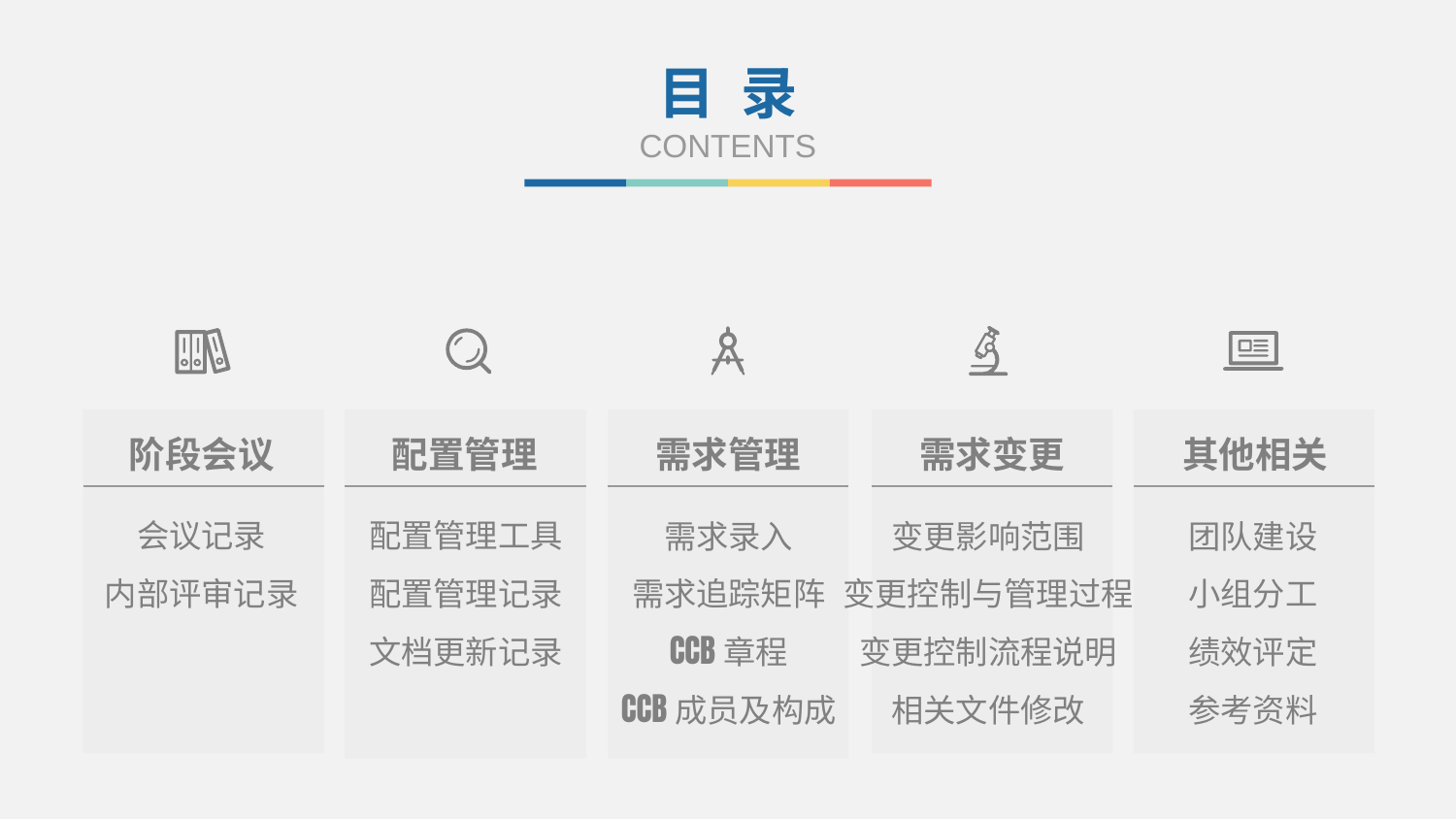

目  录
CONTENTS

阶段会议
配置管理
需求管理
需求变更
其他相关
会议记录
内部评审记录
配置管理工具
配置管理记录
文档更新记录
需求录入
需求追踪矩阵
CCB章程
CCB成员及构成
变更影响范围
变更控制与管理过程
变更控制流程说明
相关文件修改
团队建设
小组分工
绩效评定
参考资料